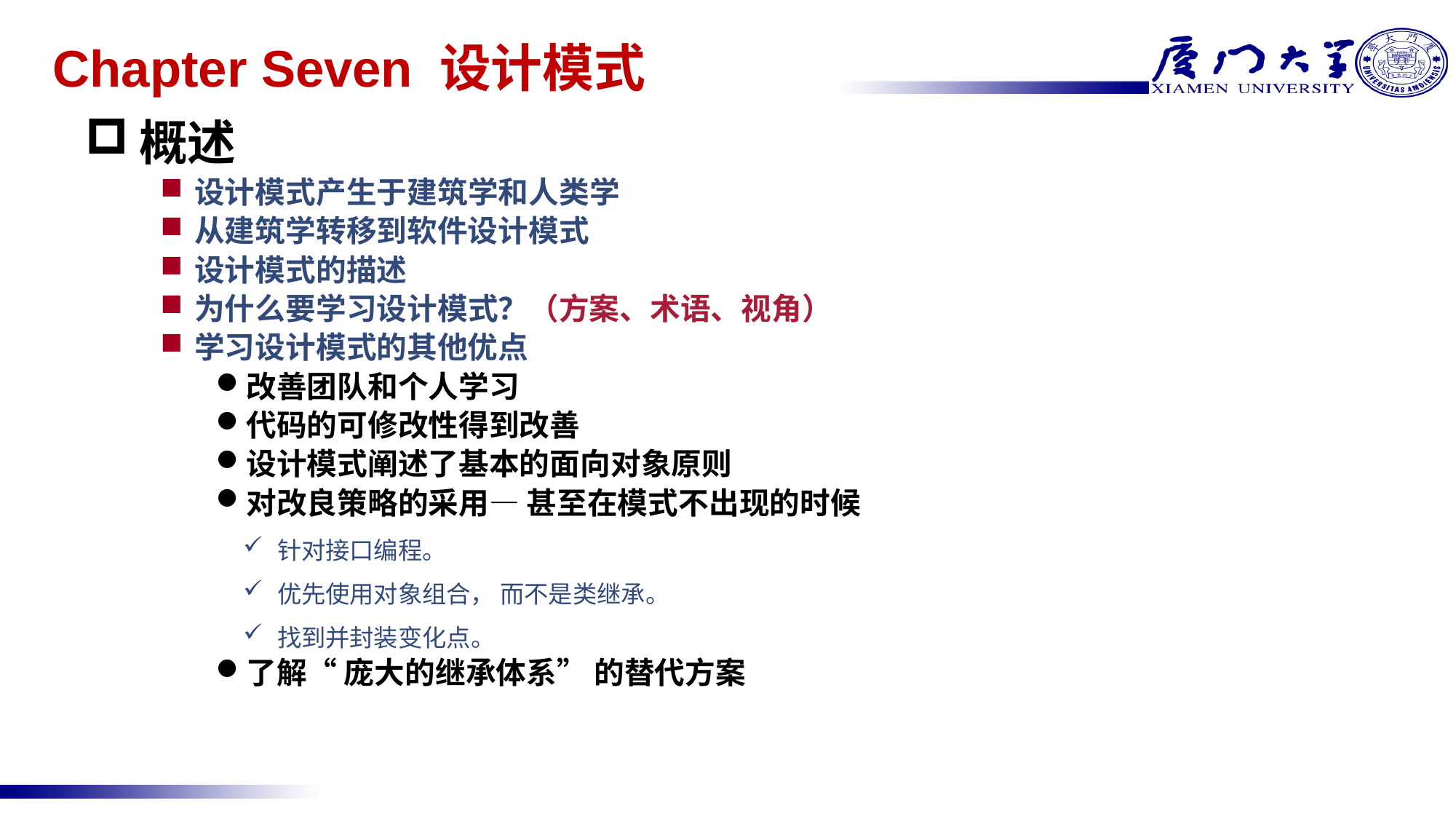

# Chapter Seven 设计模式
概述
设计模式产生于建筑学和人类学
从建筑学转移到软件设计模式
设计模式的描述
为什么要学习设计模式？（方案、术语、视角）
学习设计模式的其他优点
改善团队和个人学习
代码的可修改性得到改善
设计模式阐述了基本的面向对象原则
对改良策略的采用— 甚至在模式不出现的时候
针对接口编程。
优先使用对象组合， 而不是类继承。
找到并封装变化点。
了解“ 庞大的继承体系” 的替代方案